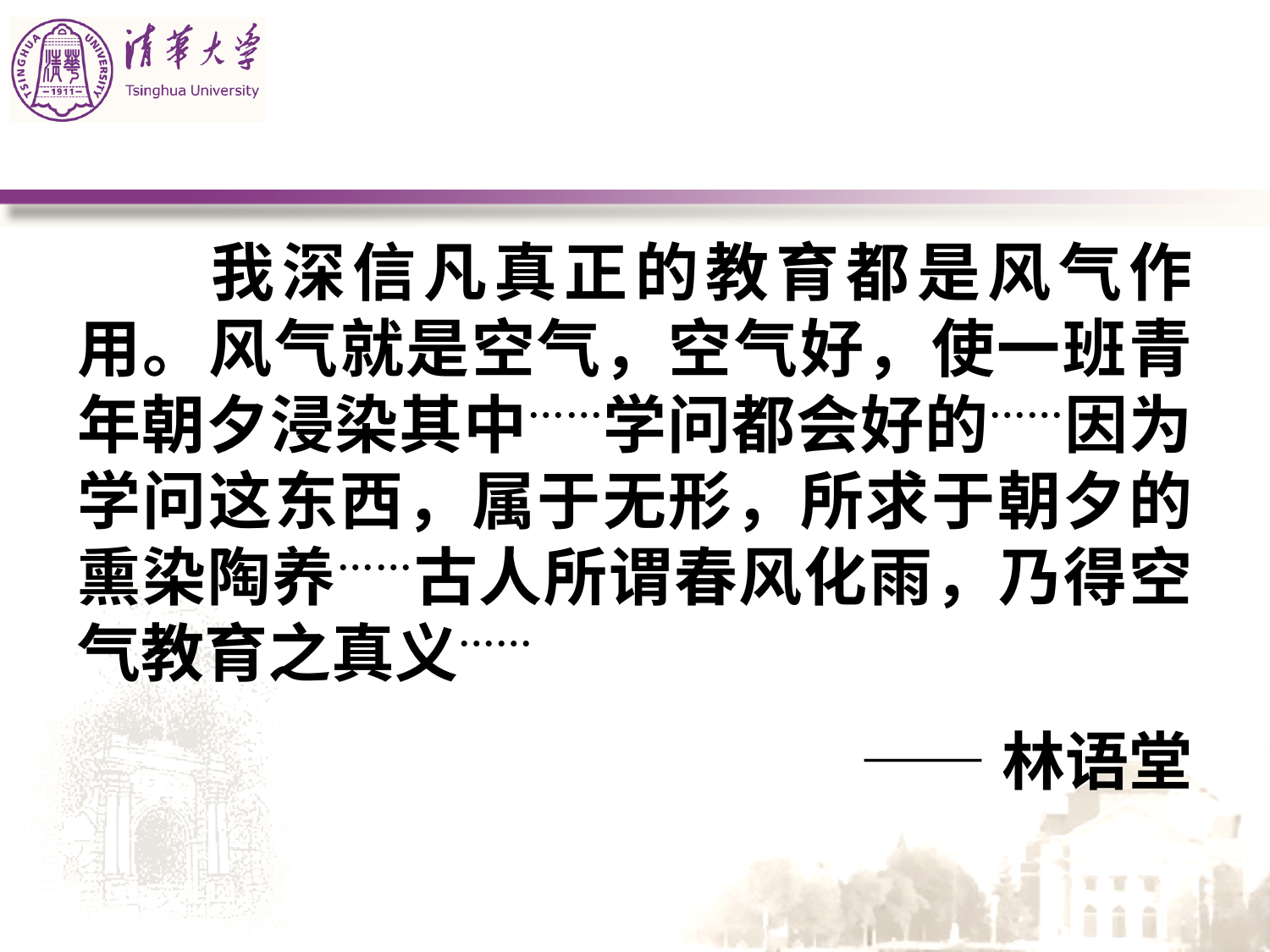

我深信凡真正的教育都是风气作用。风气就是空气，空气好，使一班青年朝夕浸染其中……学问都会好的……因为学问这东西，属于无形，所求于朝夕的熏染陶养……古人所谓春风化雨，乃得空气教育之真义……
——林语堂